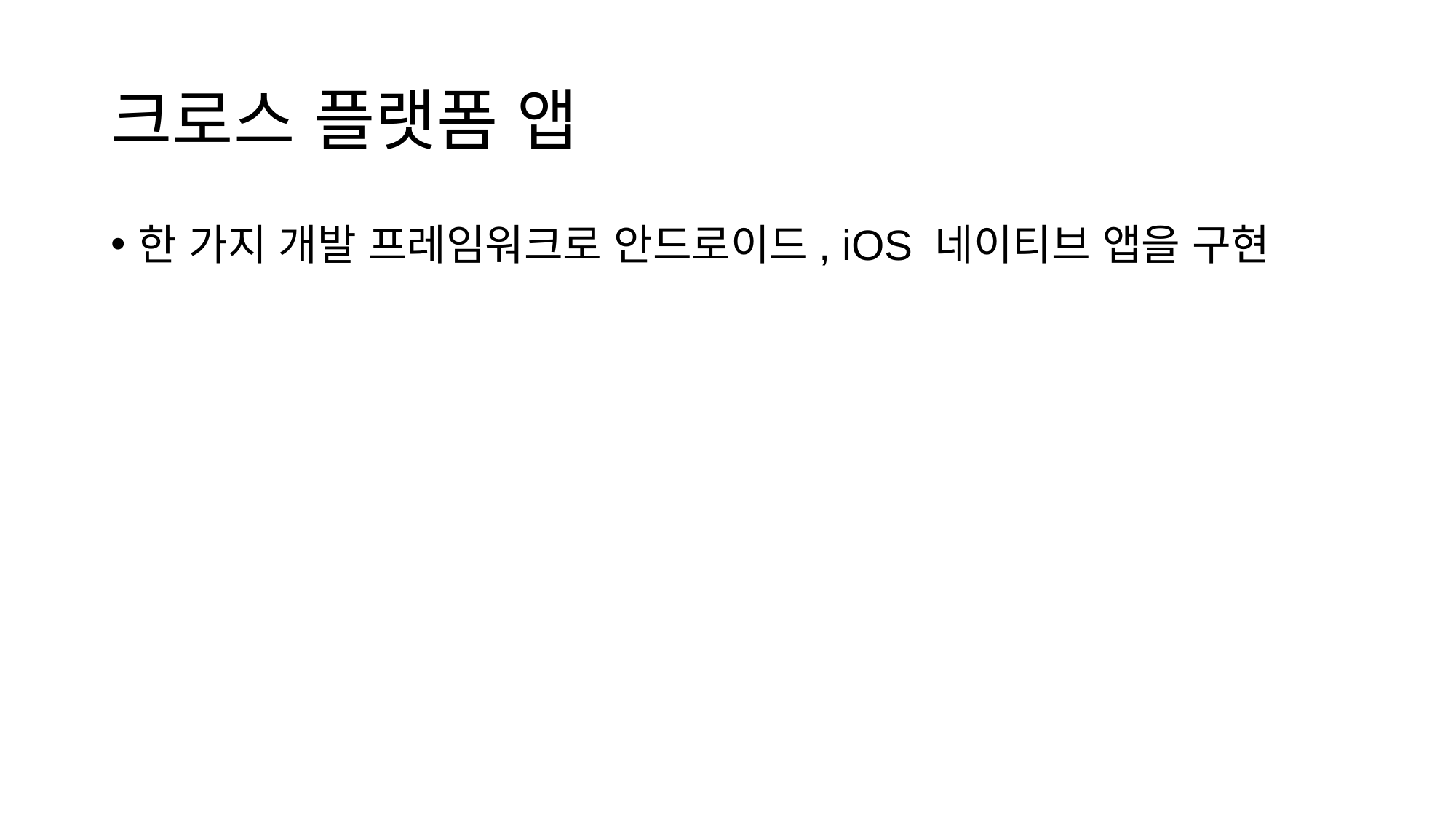

# 크로스 플랫폼 앱
한 가지 개발 프레임워크로 안드로이드, iOS 네이티브 앱을 구현